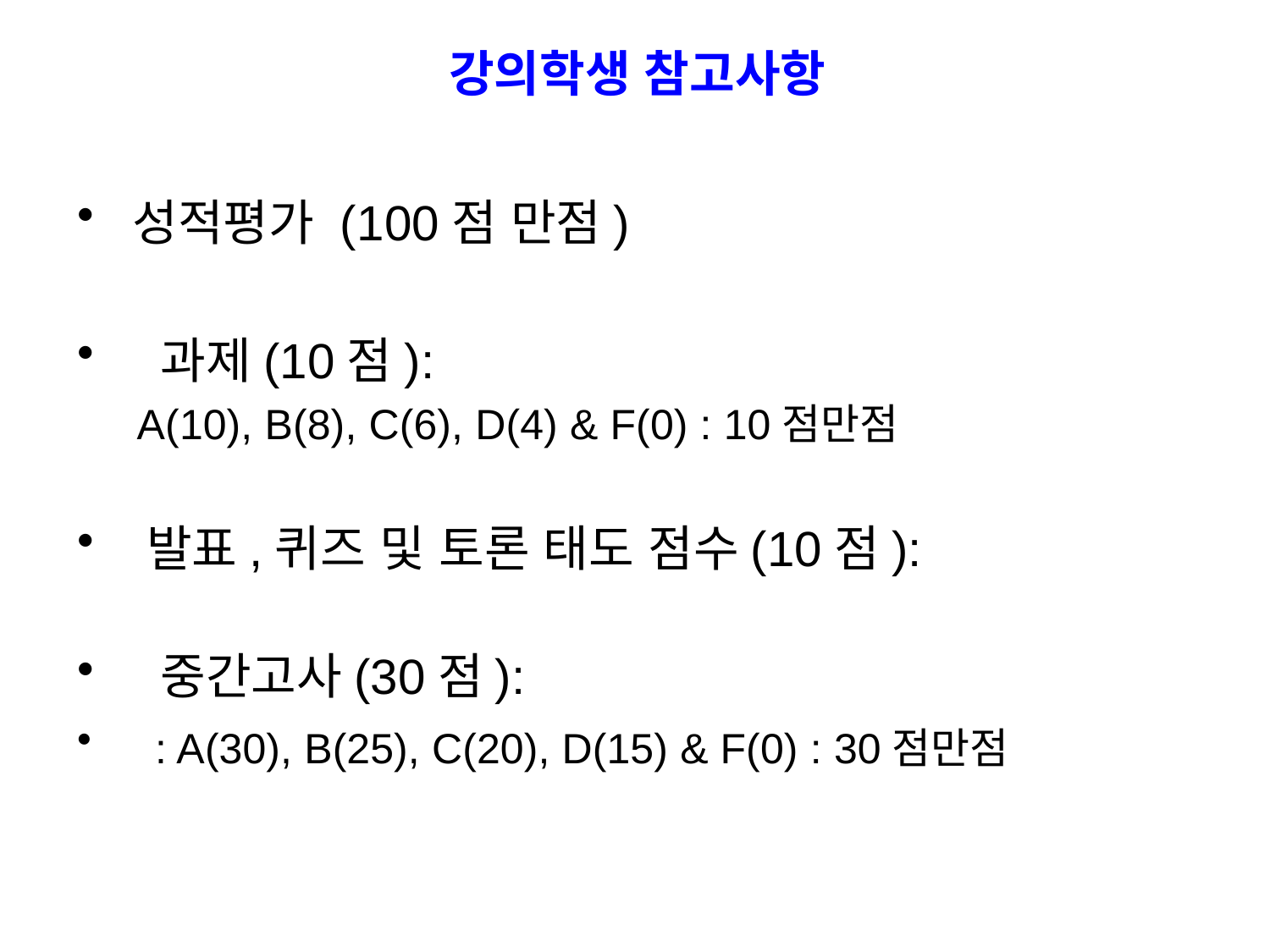

강의학생 참고사항
 성적평가 (100점 만점)

   과제(10점):
     A(10), B(8), C(6), D(4) & F(0) : 10점만점

  발표,퀴즈 및 토론 태도 점수(10점):

   중간고사(30점):
    : A(30), B(25), C(20), D(15) & F(0) : 30점만점